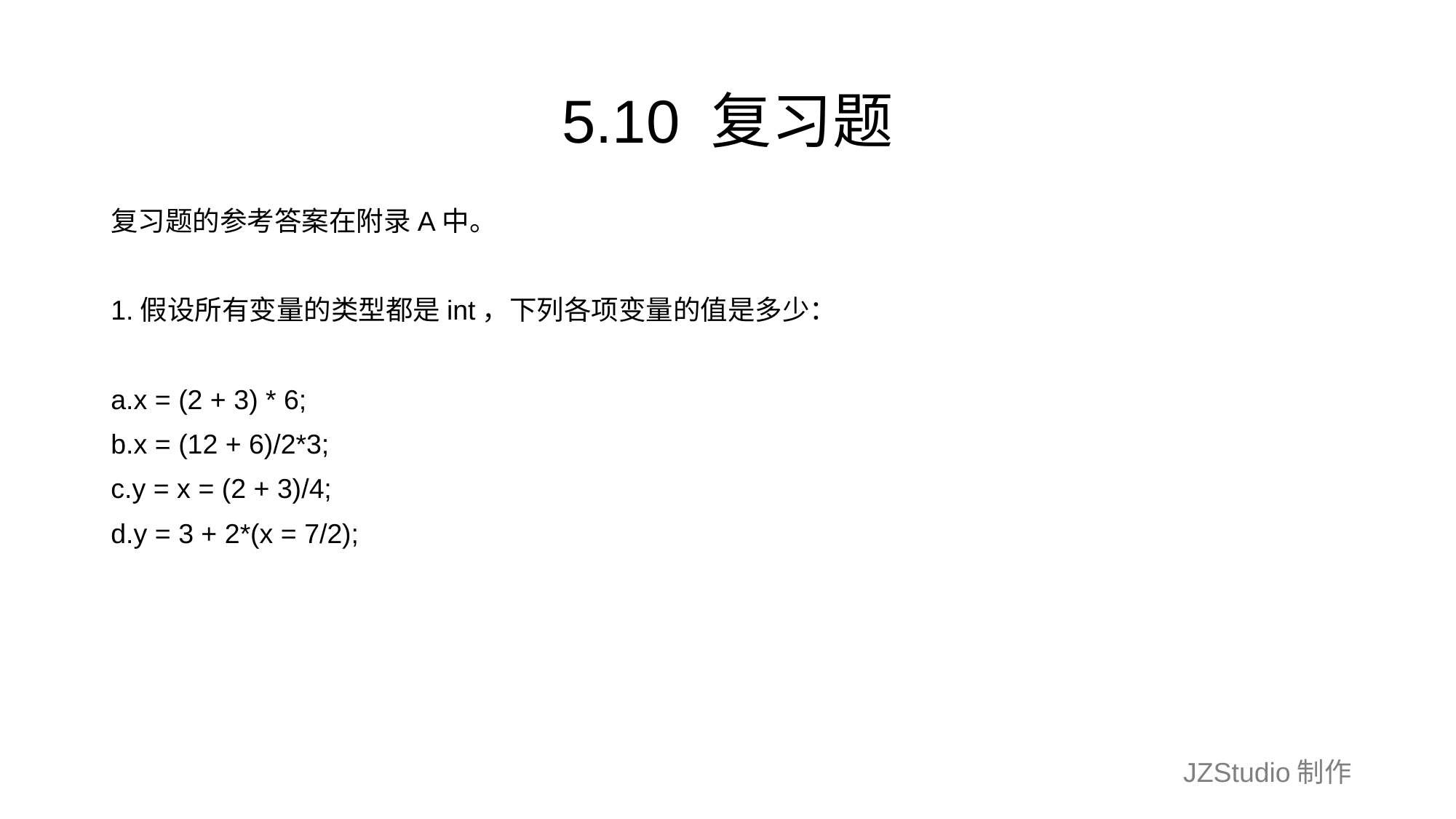

# 5.10 复习题
复习题的参考答案在附录A中。

1.假设所有变量的类型都是int，下列各项变量的值是多少：

a.x = (2 + 3) * 6;
b.x = (12 + 6)/2*3;
c.y = x = (2 + 3)/4;
d.y = 3 + 2*(x = 7/2);